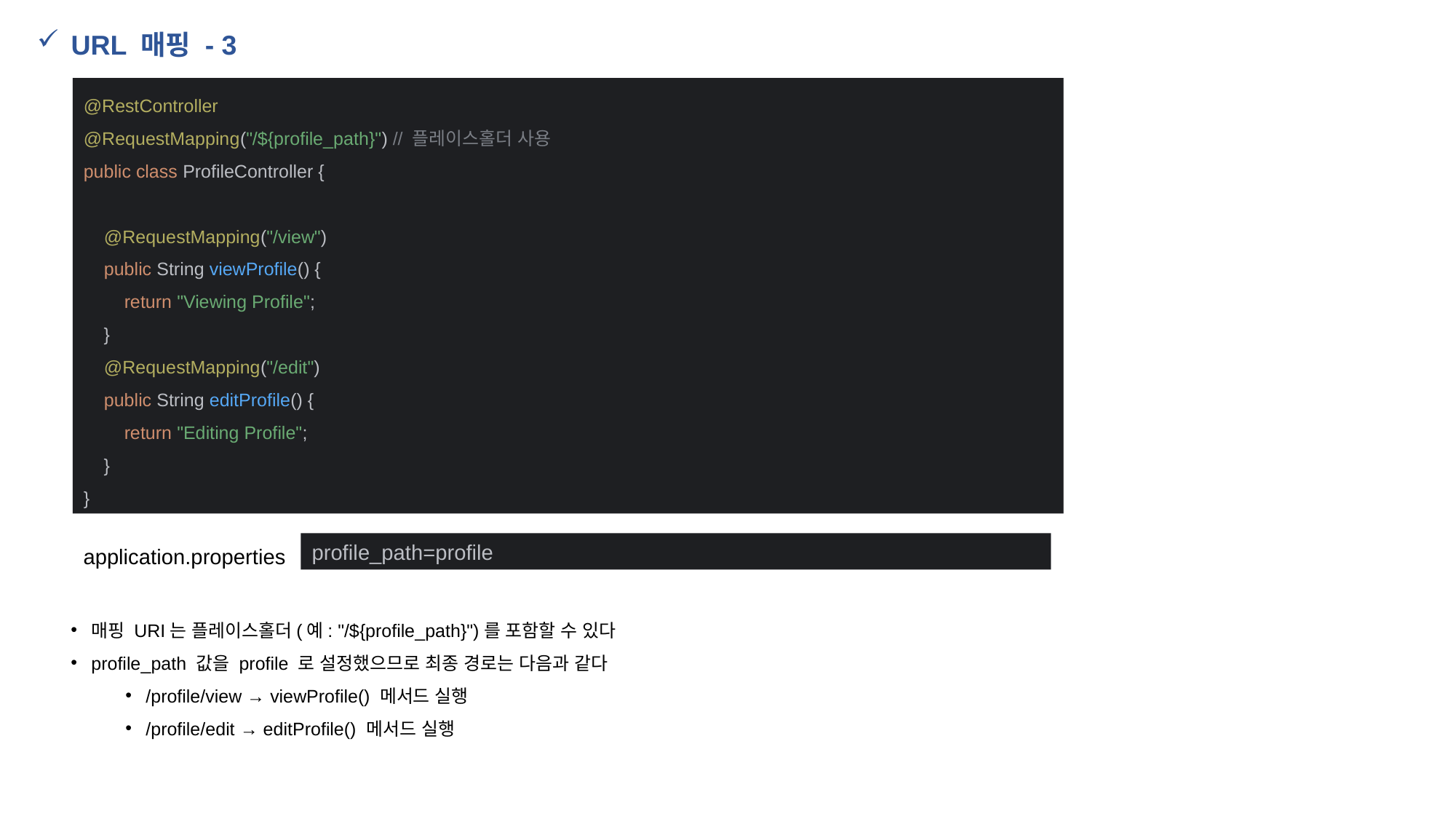

URL 매핑 - 3
@RestController
@RequestMapping("/${profile_path}") // 플레이스홀더 사용
public class ProfileController {
    @RequestMapping("/view")
    public String viewProfile() {
        return "Viewing Profile";
    }
    @RequestMapping("/edit")
    public String editProfile() {
        return "Editing Profile";
    }
}
application.properties
profile_path=profile
매핑 URI는 플레이스홀더(예: "/${profile_path}")를 포함할 수 있다
profile_path 값을 profile 로 설정했으므로 최종 경로는 다음과 같다
/profile/view → viewProfile() 메서드 실행
/profile/edit → editProfile() 메서드 실행